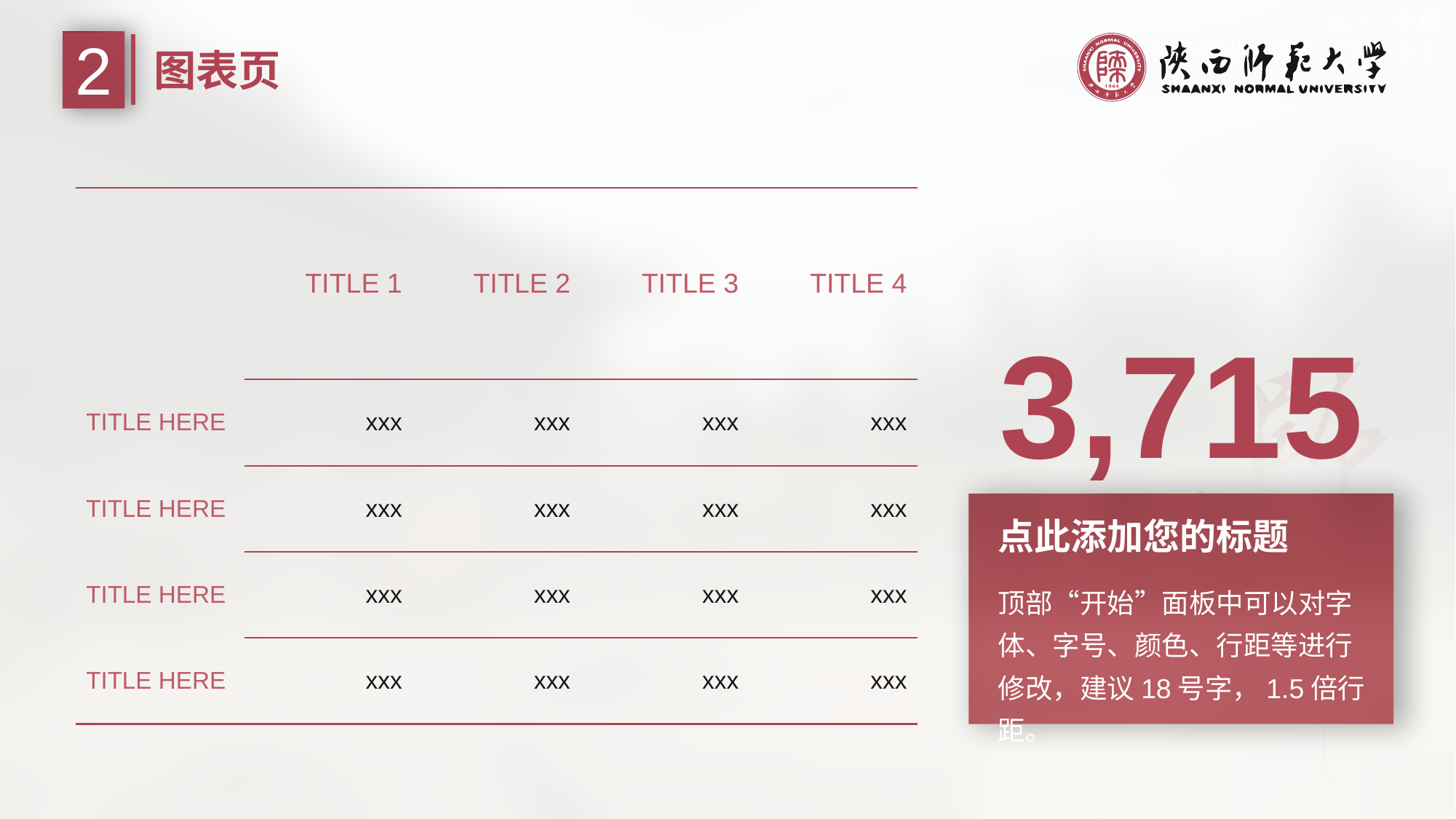

2
图表页
|  | TITLE 1 | TITLE 2 | TITLE 3 | TITLE 4 |
| --- | --- | --- | --- | --- |
| TITLE HERE | xxx | xxx | xxx | xxx |
| TITLE HERE | xxx | xxx | xxx | xxx |
| TITLE HERE | xxx | xxx | xxx | xxx |
| TITLE HERE | xxx | xxx | xxx | xxx |
3,715

点此添加您的标题
顶部“开始”面板中可以对字体、字号、颜色、行距等进行修改，建议18号字，1.5倍行距。